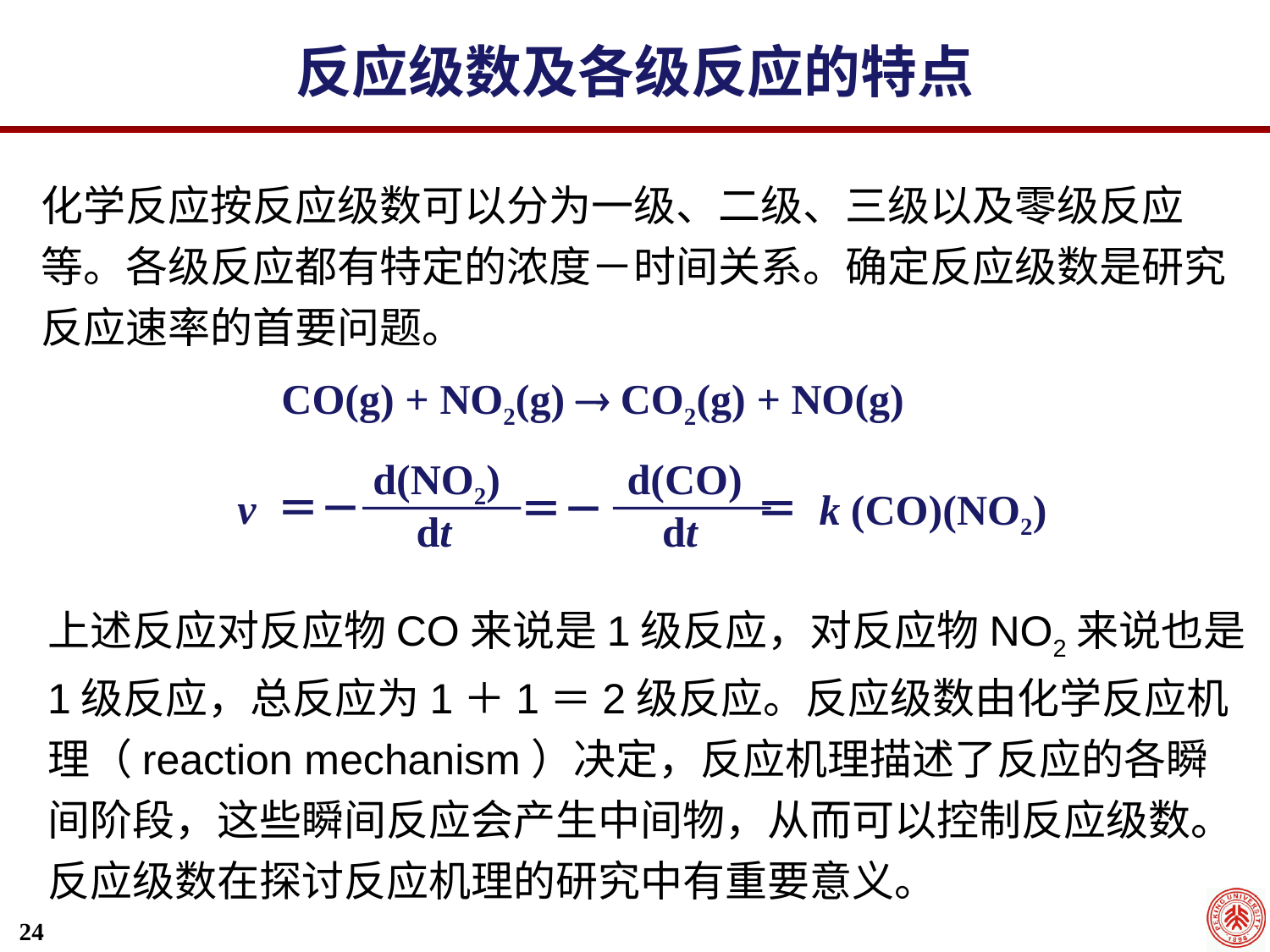

反应级数及各级反应的特点

化学反应按反应级数可以分为一级、二级、三级以及零级反应等。各级反应都有特定的浓度－时间关系。确定反应级数是研究反应速率的首要问题。
CO(g) + NO2(g) → CO2(g) + NO(g)
d(NO2)
d(CO)
v ＝－
＝－                ＝ k (CO)(NO2)
  dt
  dt

上述反应对反应物CO来说是1级反应，对反应物NO2来说也是1级反应，总反应为1＋1＝2级反应。反应级数由化学反应机理（reaction mechanism）决定，反应机理描述了反应的各瞬间阶段，这些瞬间反应会产生中间物，从而可以控制反应级数。反应级数在探讨反应机理的研究中有重要意义。
24